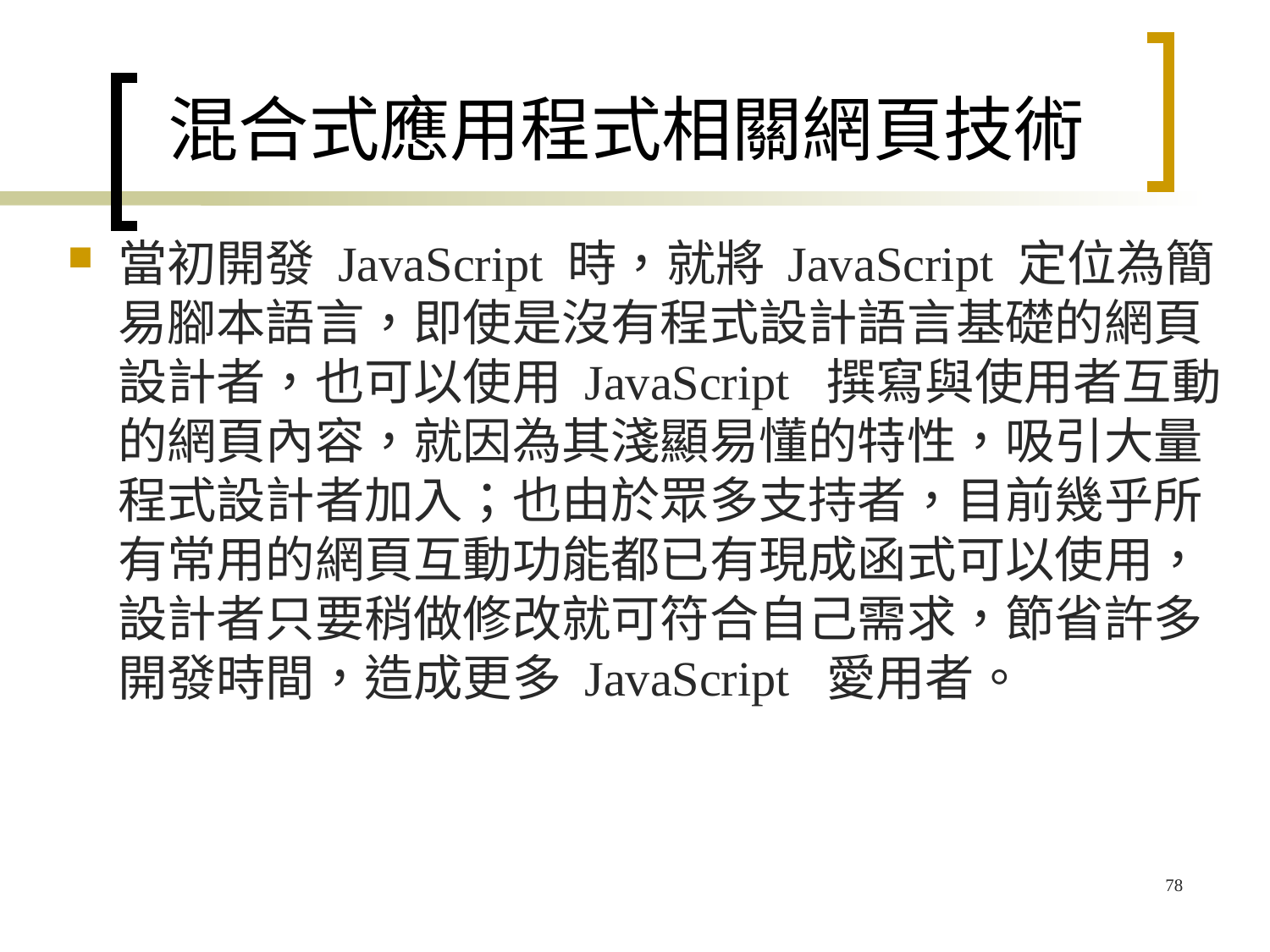

# 混合式應用程式相關網頁技術
當初開發 JavaScript 時，就將 JavaScript 定位為簡易腳本語言，即使是沒有程式設計語言基礎的網頁設計者，也可以使用 JavaScript  撰寫與使用者互動的網頁內容，就因為其淺顯易懂的特性，吸引大量程式設計者加入；也由於眾多支持者，目前幾乎所有常用的網頁互動功能都已有現成函式可以使用，設計者只要稍做修改就可符合自己需求，節省許多開發時間，造成更多 JavaScript  愛用者。

78